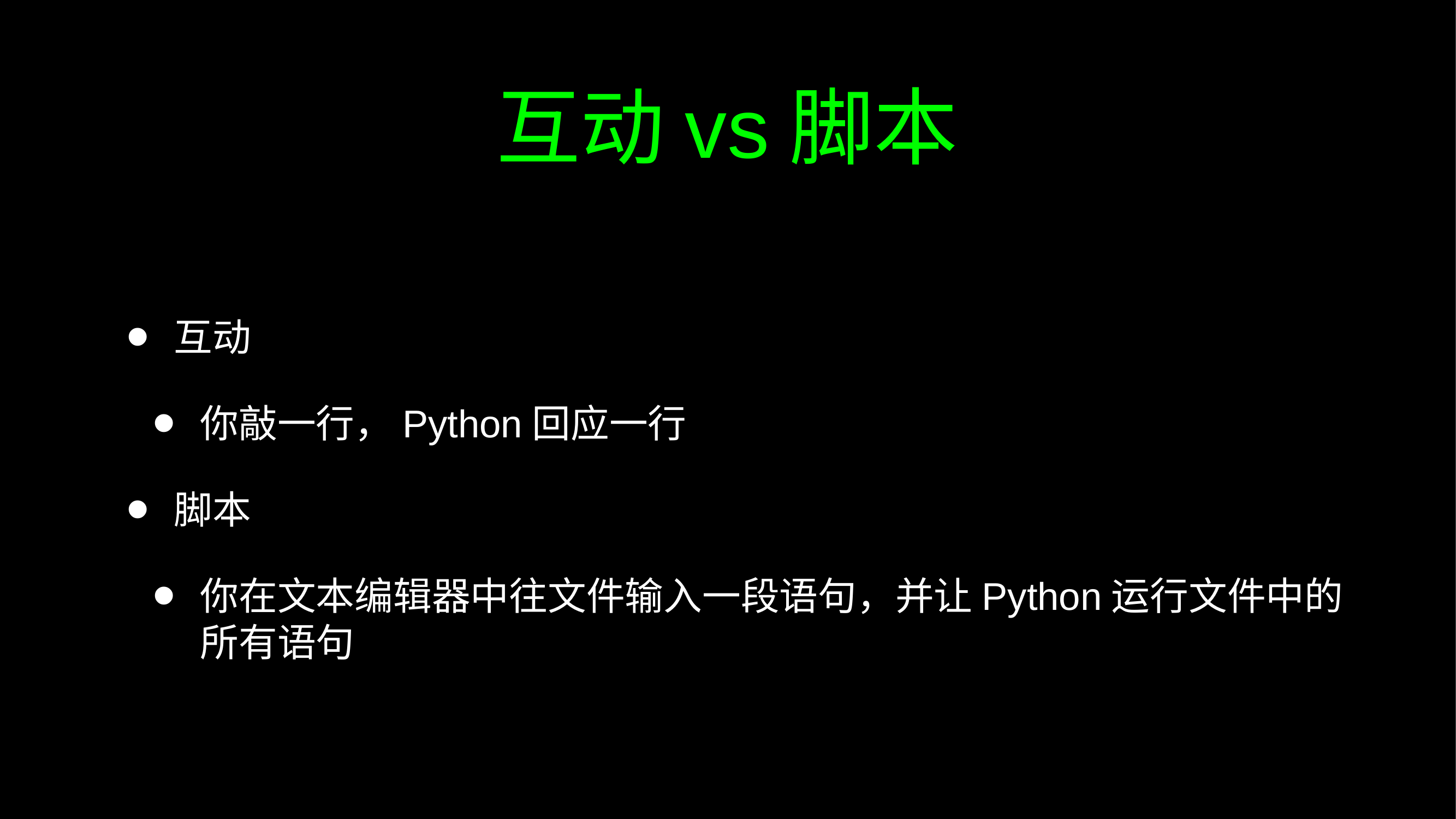

# 互动vs脚本
互动
你敲一行，Python回应一行
脚本
你在文本编辑器中往文件输入一段语句，并让Python运行文件中的所有语句